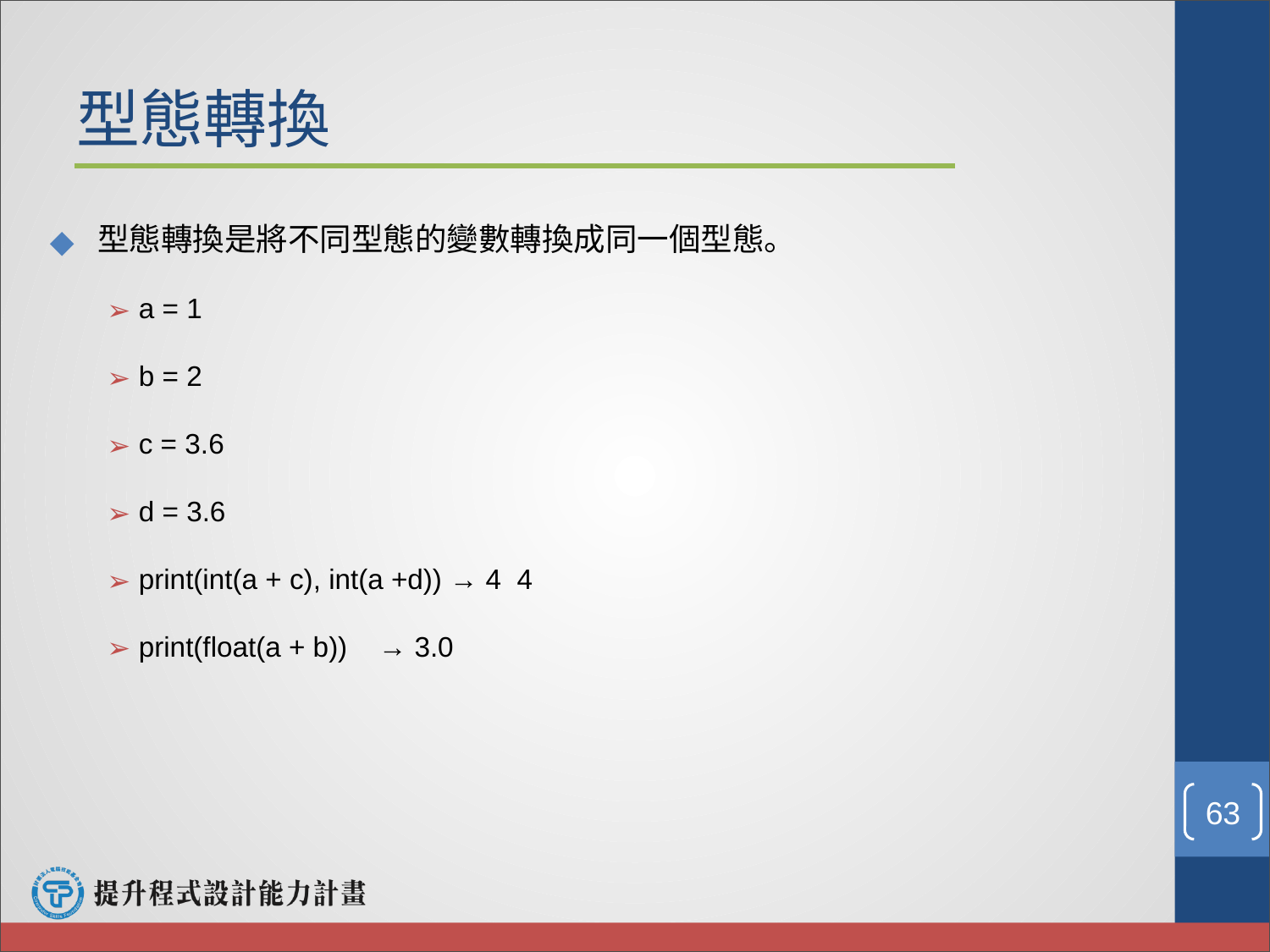

型態轉換
型態轉換是將不同型態的變數轉換成同一個型態。
a = 1
b = 2
c = 3.6
d = 3.6
print(int(a + c), int(a +d)) → 4  4
print(float(a + b))    → 3.0

63